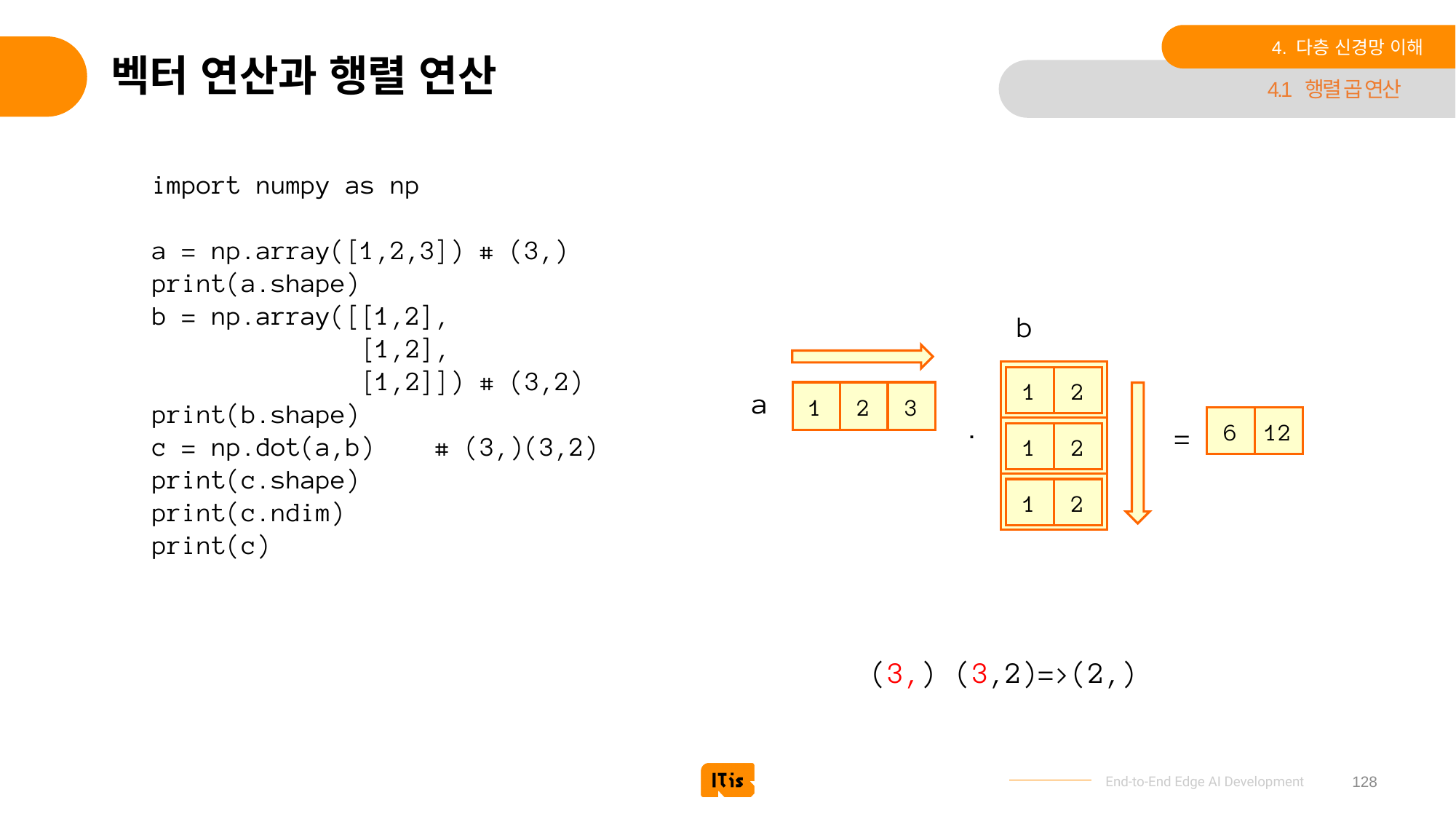

4. 다층 신경망 이해
# 벡터 연산과 행렬 연산
4.1  행렬 곱 연산

import numpy as np

a = np.array([1,2,3]) # (3,)
print(a.shape)
b = np.array([[1,2],
              [1,2],
              [1,2]]) # (3,2)
print(b.shape)
c = np.dot(a,b)    # (3,)(3,2)
print(c.shape)
print(c.ndim)
print(c)
b

1
2
a
3
2
1
.
6
12
=

1
2

1
2
(3,)
(3,2)=>(2,)
128